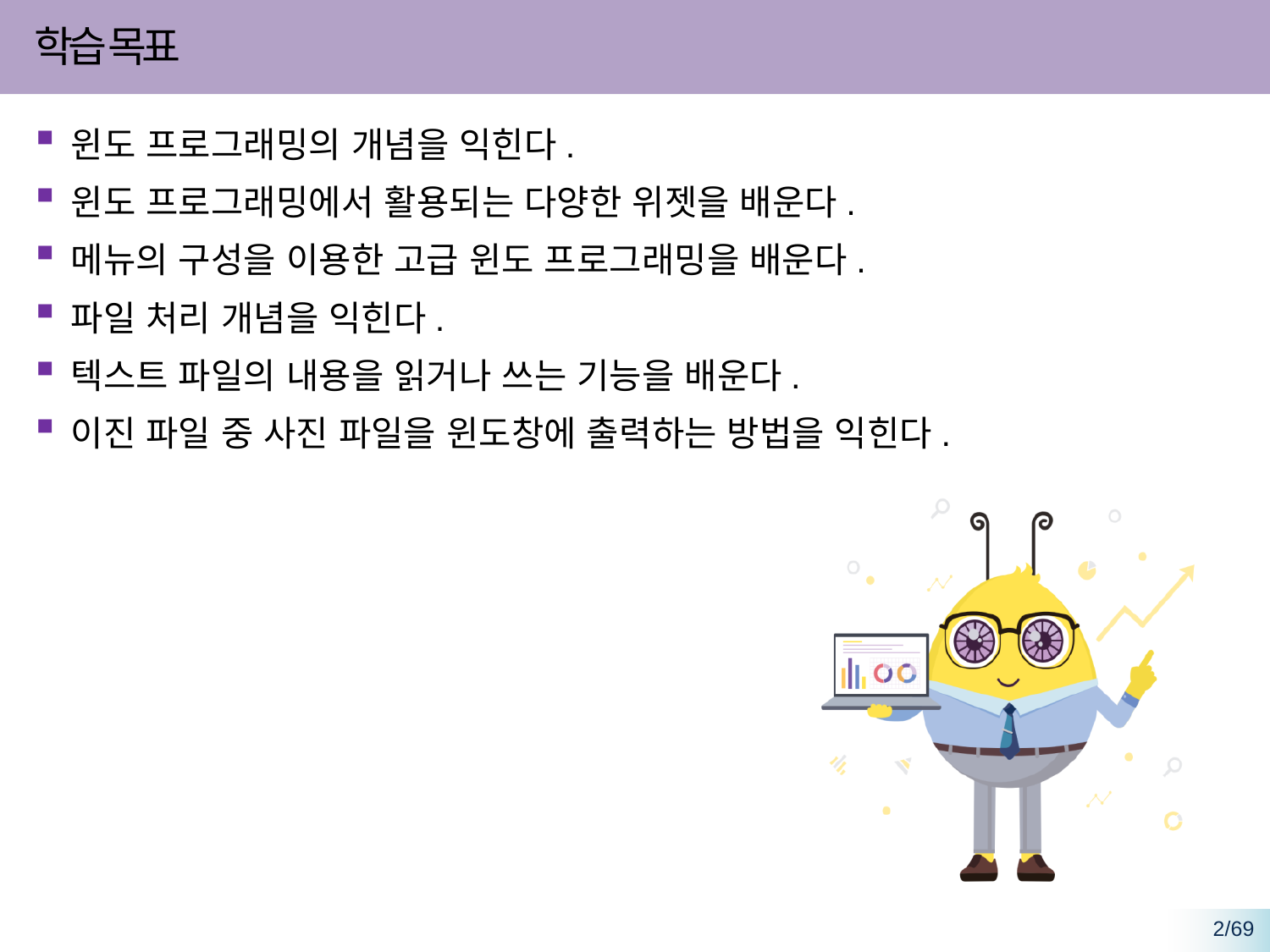

윈도 프로그래밍의 개념을 익힌다.
윈도 프로그래밍에서 활용되는 다양한 위젯을 배운다.
메뉴의 구성을 이용한 고급 윈도 프로그래밍을 배운다.
파일 처리 개념을 익힌다.
텍스트 파일의 내용을 읽거나 쓰는 기능을 배운다.
이진 파일 중 사진 파일을 윈도창에 출력하는 방법을 익힌다.